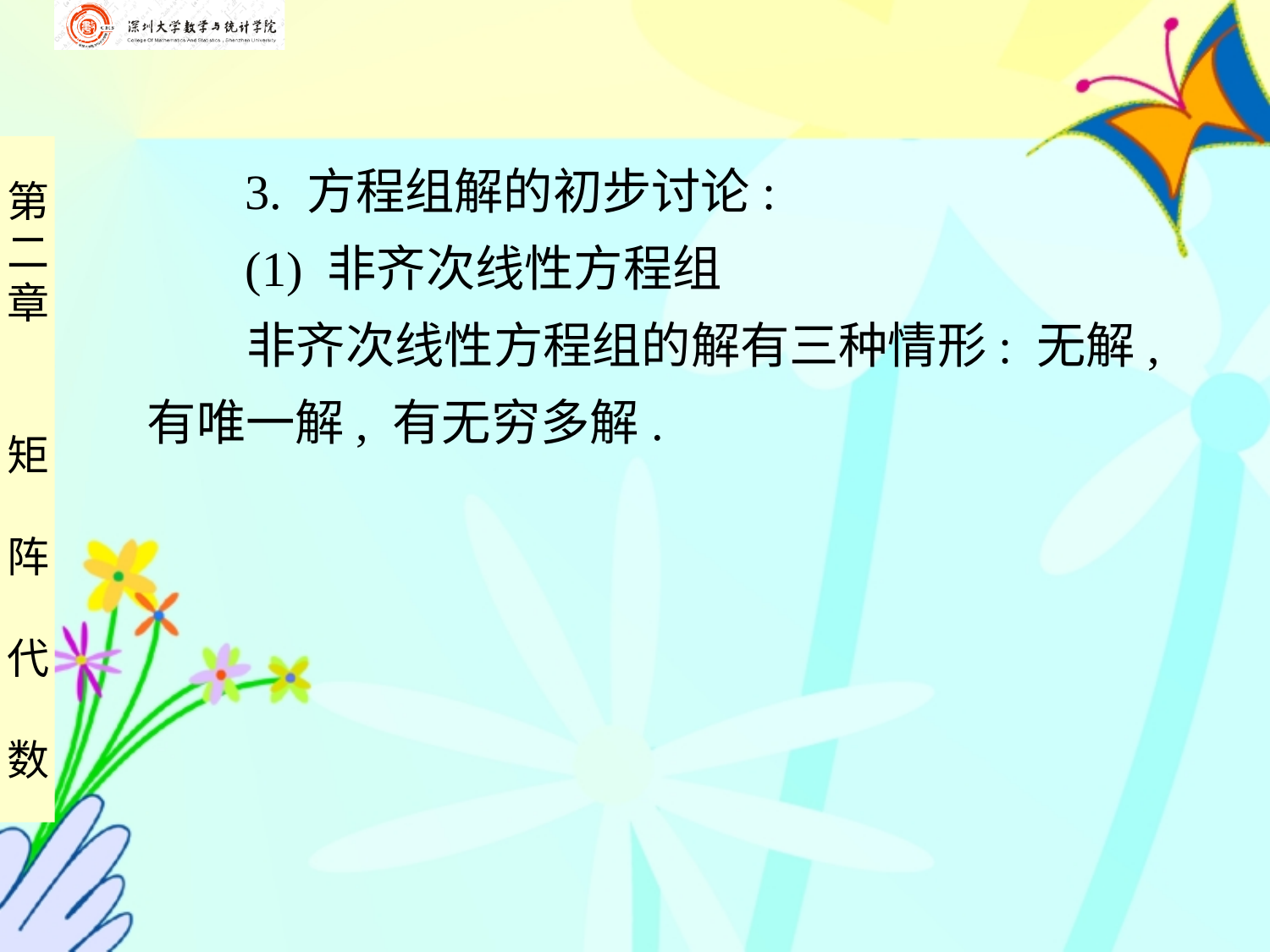

3. 方程组解的初步讨论:
        (1) 非齐次线性方程组
        非齐次线性方程组的解有三种情形: 无解,
有唯一解, 有无穷多解.